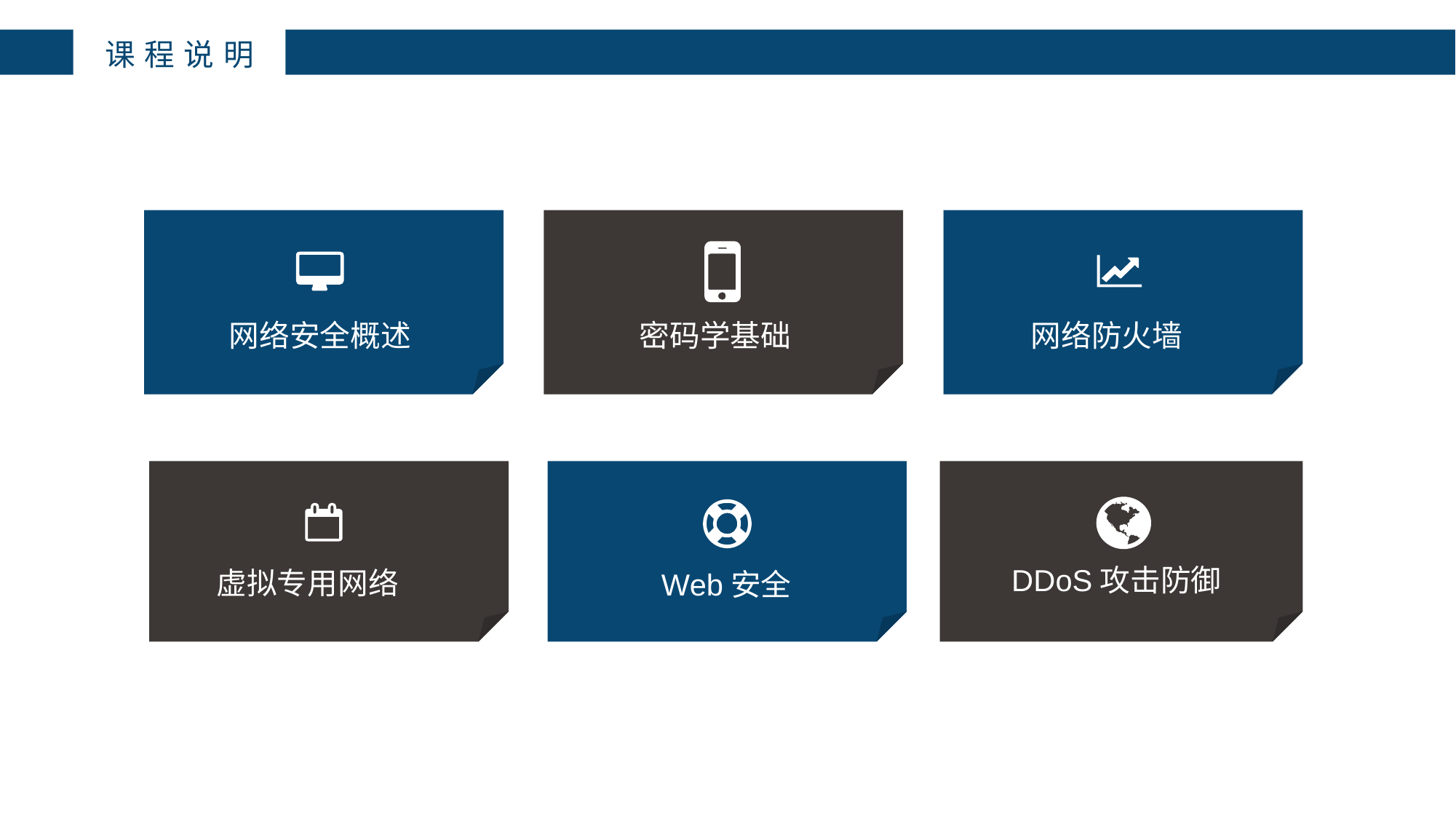

课程说明

网络安全概述
密码学基础
网络防火墙

DDoS攻击防御
虚拟专用网络
Web安全